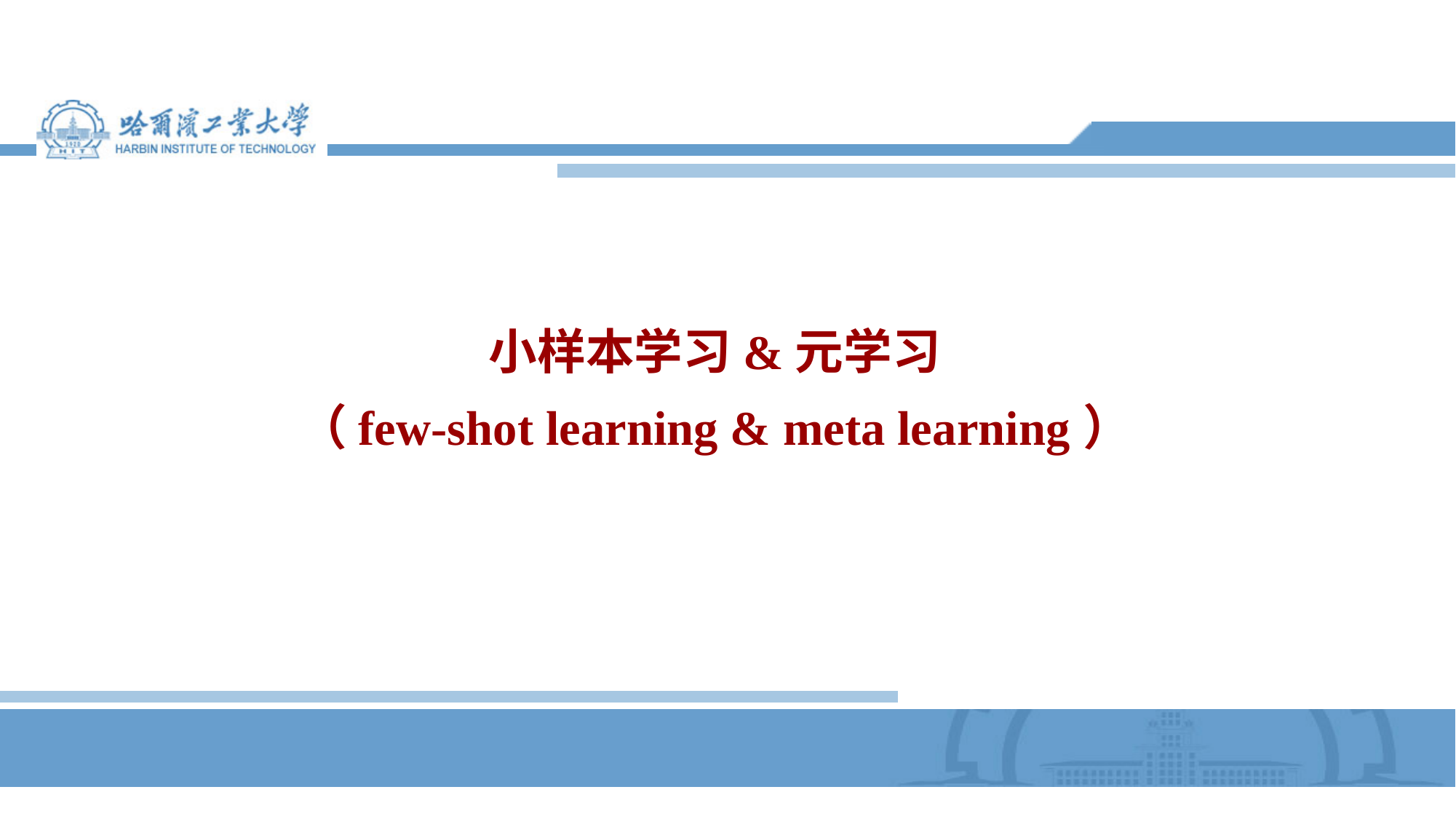

# 小样本学习&元学习 （few-shot learning & meta learning）